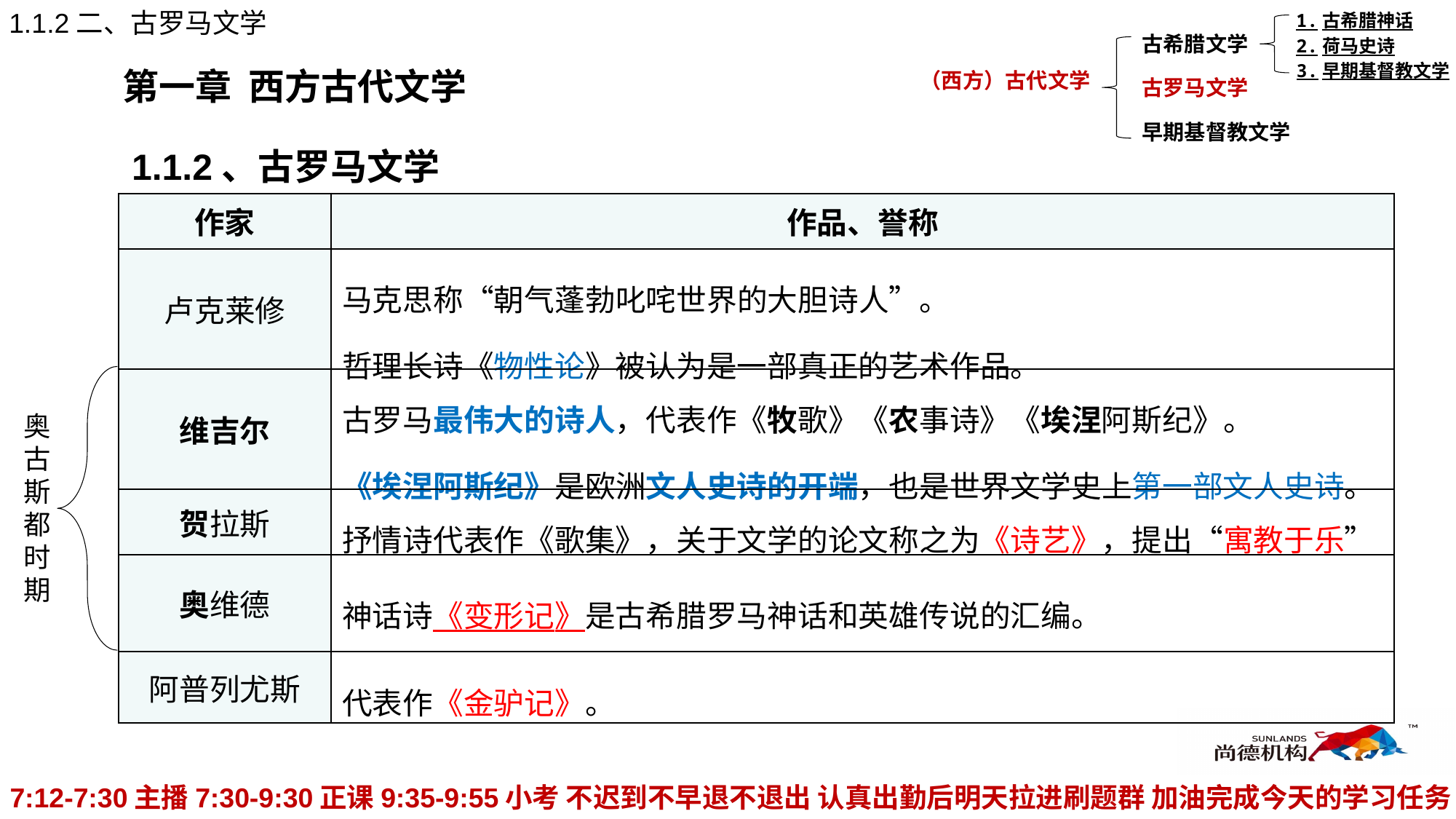

1.1.2二、古罗马文学
1.古希腊神话

古希腊文学
2.荷马史诗

3.早期基督教文学
第一章  西方古代文学
（西方）古代文学
古罗马文学
早期基督教文学
1.1.2、古罗马文学
| 作家 | 作品、誉称 |
| --- | --- |
| 卢克莱修 | 马克思称“朝气蓬勃叱咤世界的大胆诗人”。 哲理长诗《物性论》被认为是一部真正的艺术作品。 |
| 维吉尔 | 古罗马最伟大的诗人，代表作《牧歌》《农事诗》《埃涅阿斯纪》。 《埃涅阿斯纪》是欧洲文人史诗的开端，也是世界文学史上第一部文人史诗。 |
| 贺拉斯 | 抒情诗代表作《歌集》，关于文学的论文称之为《诗艺》，提出“寓教于乐” |
| 奥维德 | 神话诗《变形记》是古希腊罗马神话和英雄传说的汇编。 |
| 阿普列尤斯 | 代表作《金驴记》。 |

奥古斯都时期